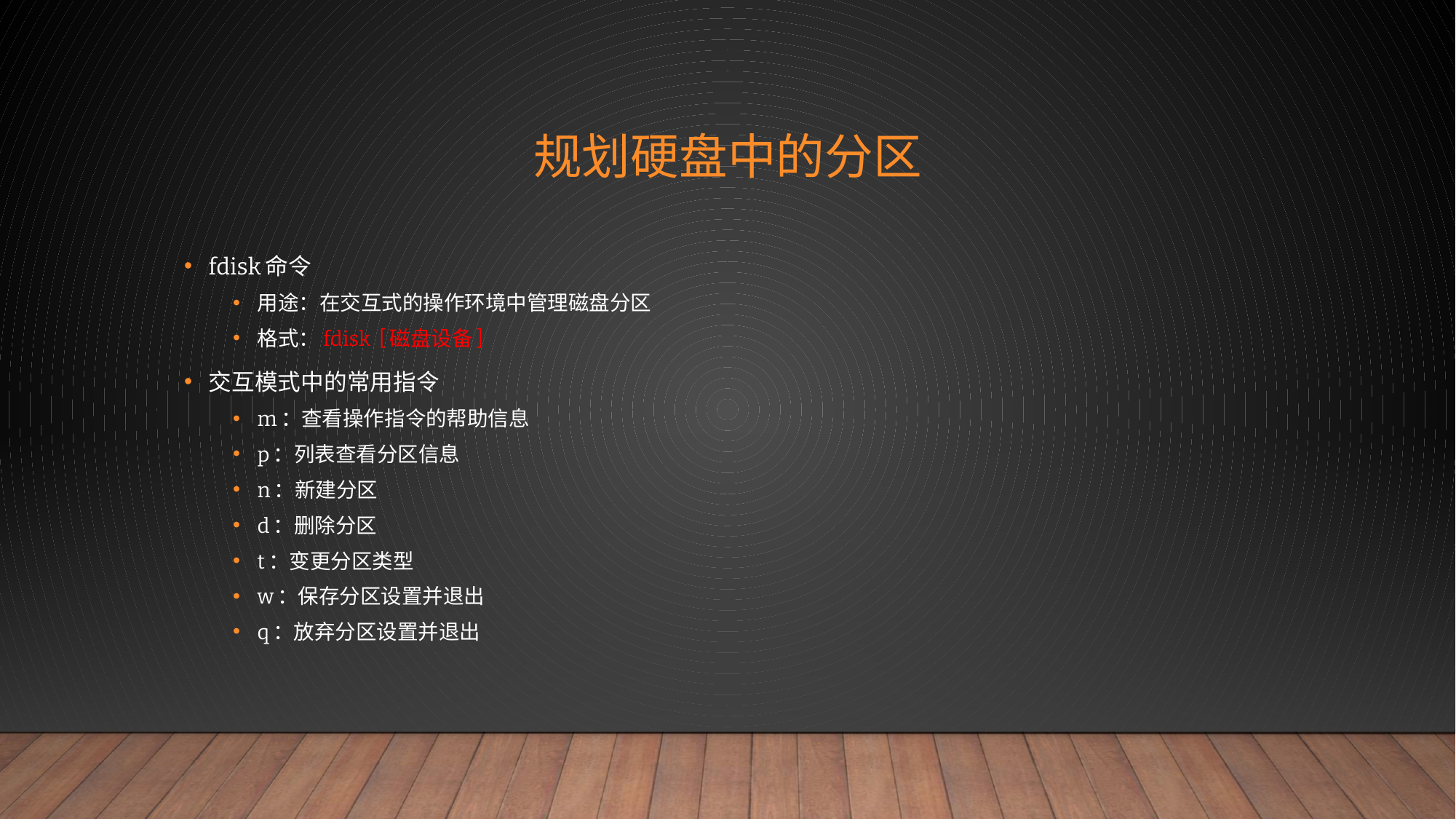

64
# 规划硬盘中的分区
fdisk命令
用途：在交互式的操作环境中管理磁盘分区
格式：fdisk  [磁盘设备]
交互模式中的常用指令
m：查看操作指令的帮助信息
p：列表查看分区信息
n：新建分区
d：删除分区
t：变更分区类型
w：保存分区设置并退出
q：放弃分区设置并退出